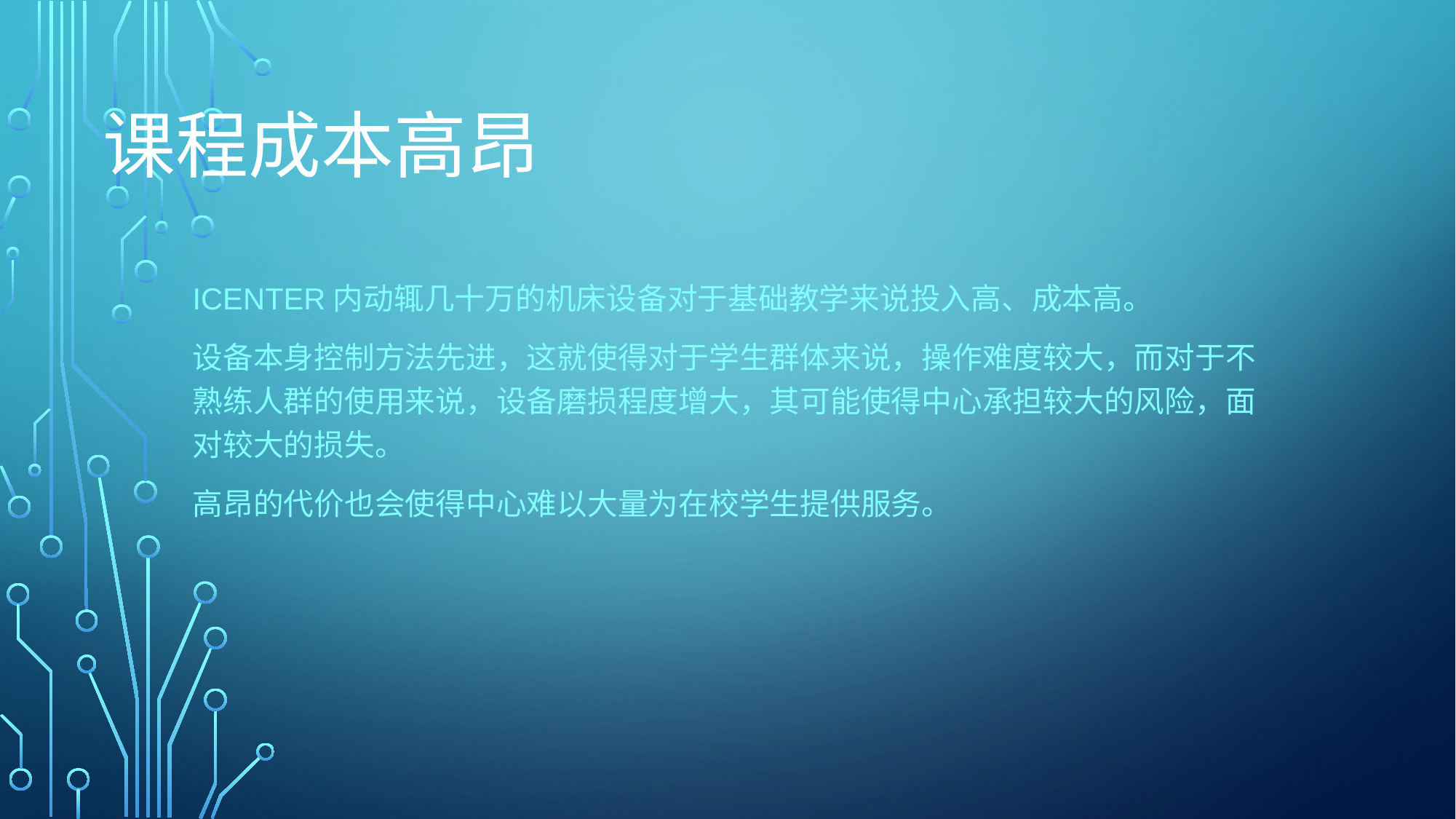

# 课程成本高昂
iCenter内动辄几十万的机床设备对于基础教学来说投入高、成本高。
设备本身控制方法先进，这就使得对于学生群体来说，操作难度较大，而对于不熟练人群的使用来说，设备磨损程度增大，其可能使得中心承担较大的风险，面对较大的损失。
高昂的代价也会使得中心难以大量为在校学生提供服务。